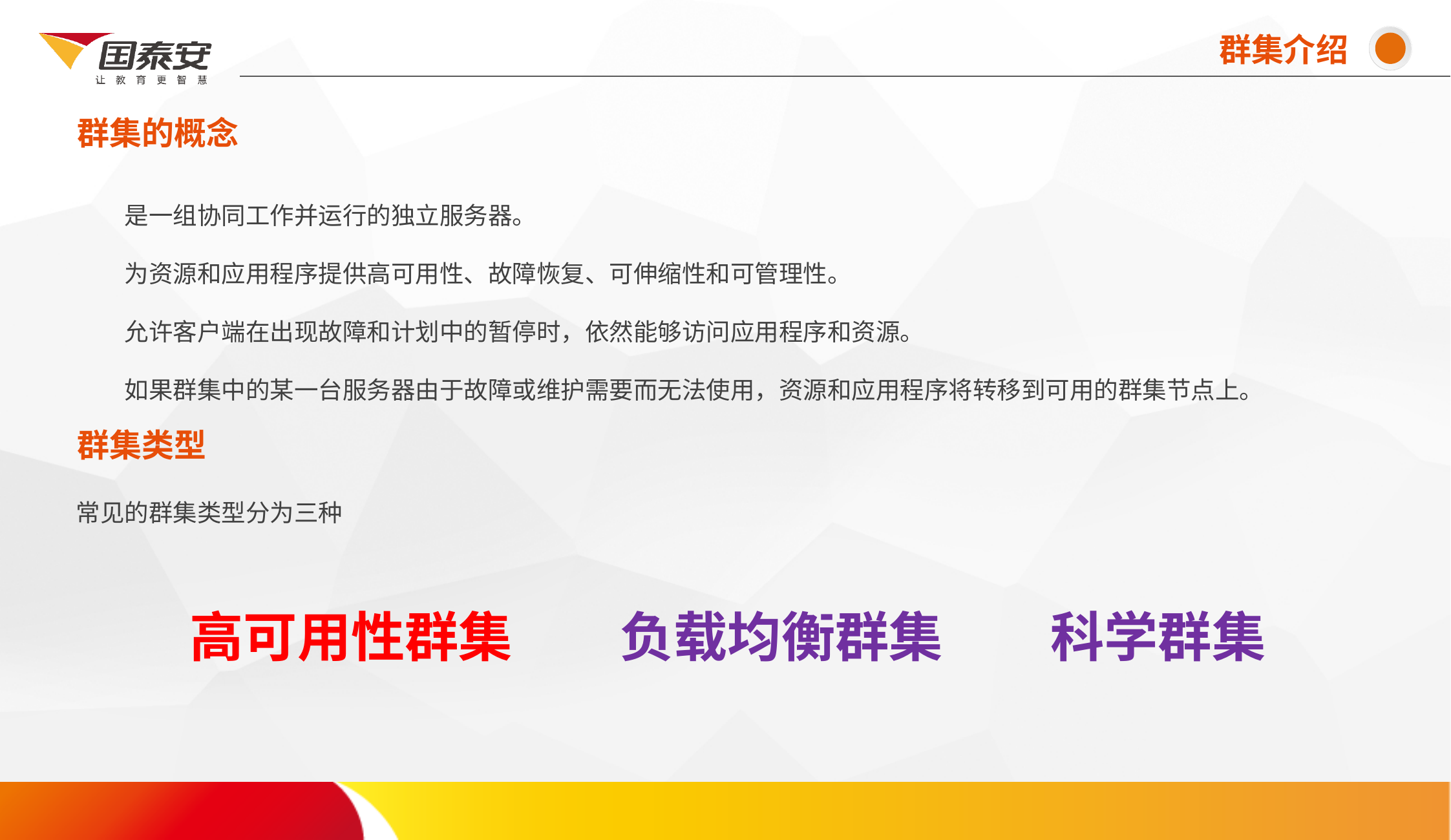

群集介绍
群集的概念
# 是一组协同工作并运行的独立服务器。 　　为资源和应用程序提供高可用性、故障恢复、可伸缩性和可管理性。 　　允许客户端在出现故障和计划中的暂停时，依然能够访问应用程序和资源。 　　如果群集中的某一台服务器由于故障或维护需要而无法使用，资源和应用程序将转移到可用的群集节点上。
群集类型
常见的群集类型分为三种

高可用性群集　　负载均衡群集　　科学群集